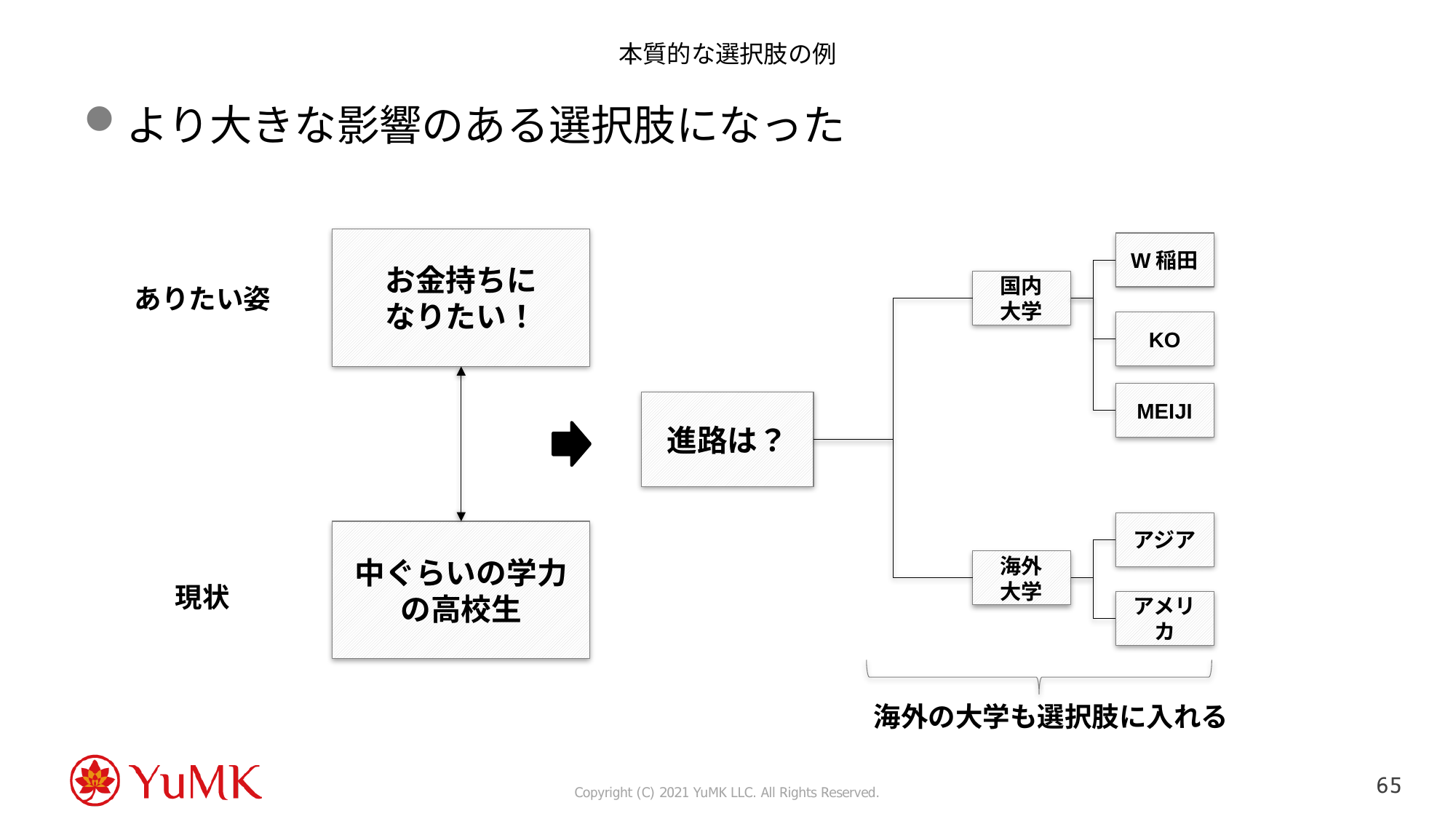

# 本質的な選択肢の例
より大きな影響のある選択肢になった
お金持ちに
なりたい！
W稲田
国内
大学
ありたい姿
KO
MEIJI
進路は？

アジア
中ぐらいの学力の高校生
海外
大学
現状
アメリカ
海外の大学も選択肢に入れる
65